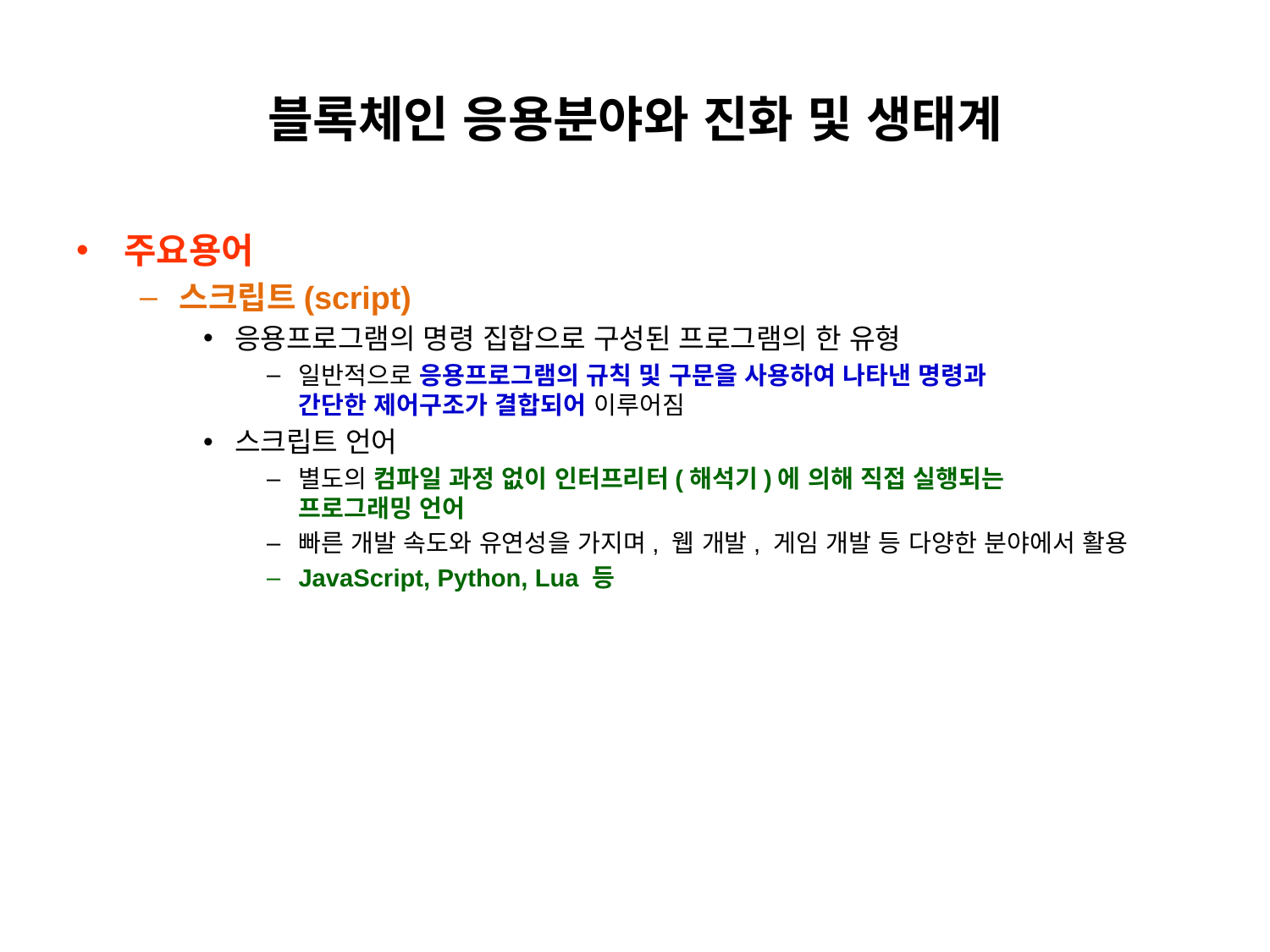

# 블록체인 응용분야와 진화 및 생태계
주요용어
스크립트(script)
응용프로그램의 명령 집합으로 구성된 프로그램의 한 유형
일반적으로 응용프로그램의 규칙 및 구문을 사용하여 나타낸 명령과
간단한 제어구조가 결합되어 이루어짐
스크립트 언어
별도의 컴파일 과정 없이 인터프리터(해석기)에 의해 직접 실행되는
프로그래밍 언어
빠른 개발 속도와 유연성을 가지며, 웹 개발, 게임 개발 등 다양한 분야에서 활용
JavaScript, Python, Lua 등